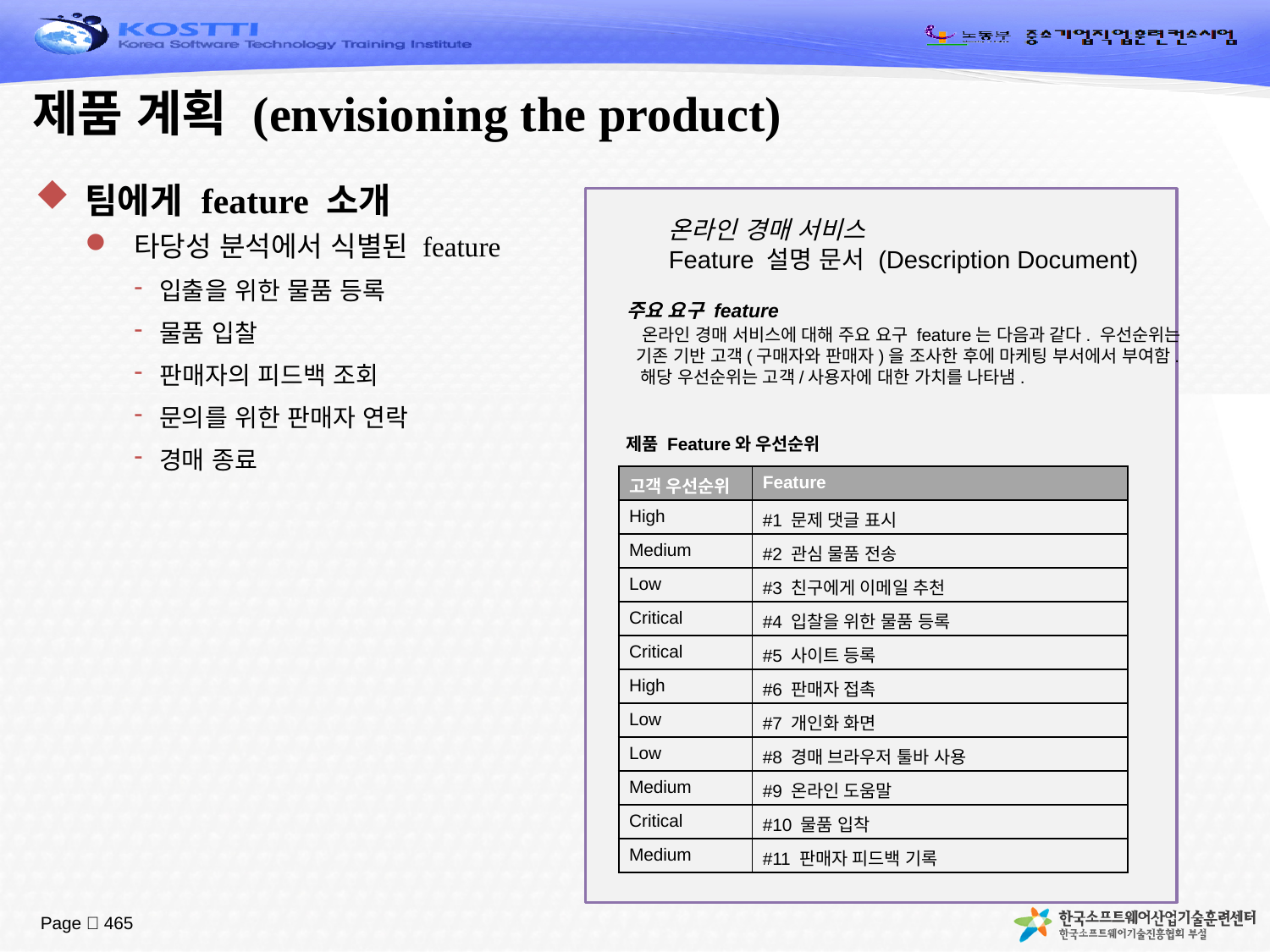

# 제품 계획 (envisioning the product)
팀에게 feature 소개
타당성 분석에서 식별된 feature
입출을 위한 물품 등록
물품 입찰
판매자의 피드백 조회
문의를 위한 판매자 연락
경매 종료

온라인 경매 서비스
Feature 설명 문서 (Description Document)
주요 요구 feature
  온라인 경매 서비스에 대해 주요 요구 feature는 다음과 같다. 우선순위는
  기존 기반 고객(구매자와 판매자)을 조사한 후에 마케팅 부서에서 부여함.
  해당 우선순위는 고객/사용자에 대한 가치를 나타냄.
제품 Feature와 우선순위
| 고객 우선순위 | Feature |
| --- | --- |
| High | #1 문제 댓글 표시 |
| Medium | #2 관심 물품 전송 |
| Low | #3 친구에게 이메일 추천 |
| Critical | #4 입찰을 위한 물품 등록 |
| Critical | #5 사이트 등록 |
| High | #6 판매자 접촉 |
| Low | #7 개인화 화면 |
| Low | #8 경매 브라우저 툴바 사용 |
| Medium | #9 온라인 도움말 |
| Critical | #10 물품 입착 |
| Medium | #11 판매자 피드백 기록 |